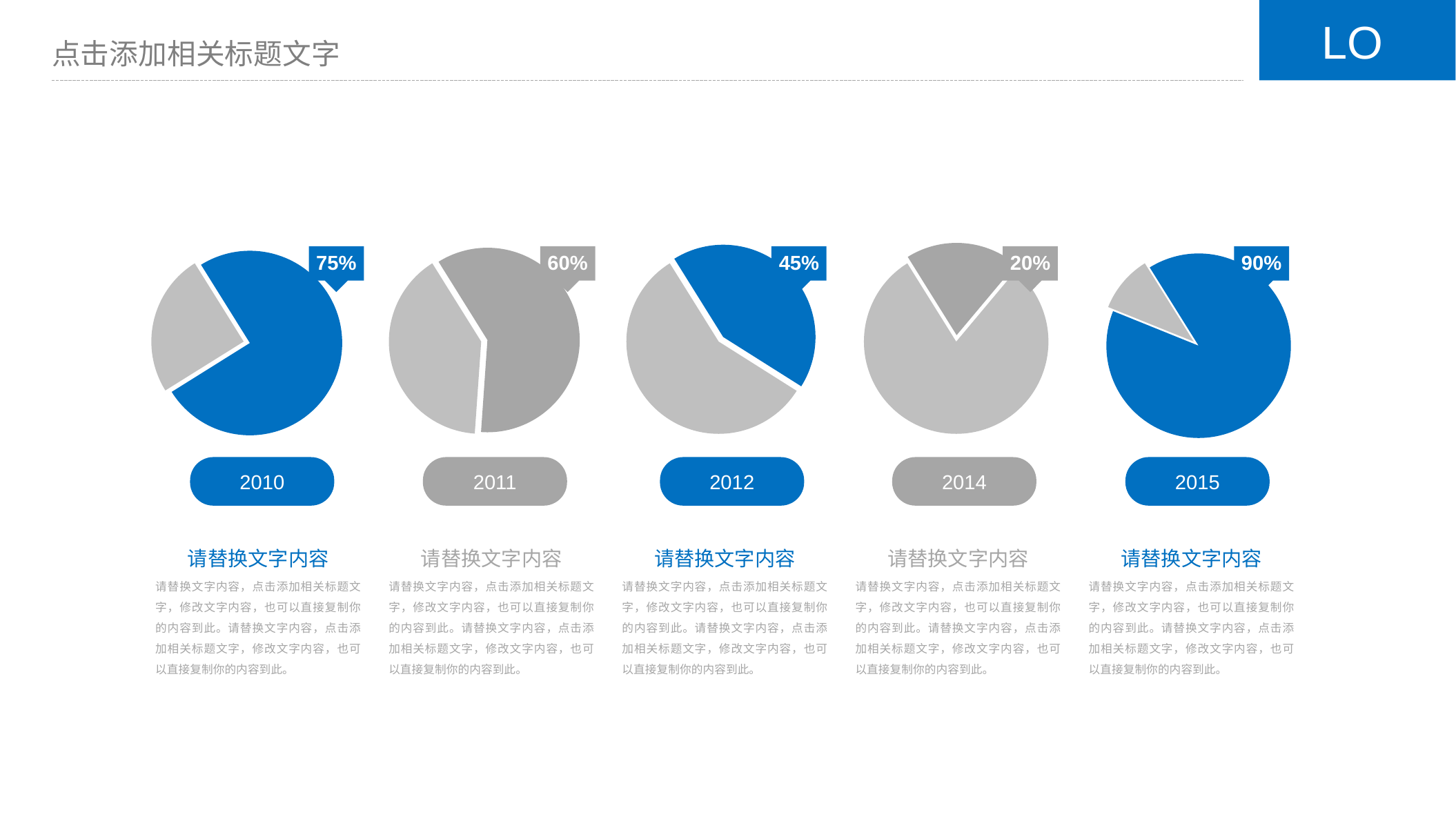

LOGO
点击添加相关标题文字

### Chart

| Category |  |
|---|---|

### Chart

| Category |  |
|---|---|

### Chart

| Category |  |
|---|---|

### Chart

| Category |  |
|---|---|

### Chart

| Category |  |
|---|---|
75%

60%

45%

20%

90%
2010
2011
2012
2014
2015
请替换文字内容
请替换文字内容，点击添加相关标题文字，修改文字内容，也可以直接复制你的内容到此。请替换文字内容，点击添加相关标题文字，修改文字内容，也可以直接复制你的内容到此。
请替换文字内容
请替换文字内容，点击添加相关标题文字，修改文字内容，也可以直接复制你的内容到此。请替换文字内容，点击添加相关标题文字，修改文字内容，也可以直接复制你的内容到此。
请替换文字内容
请替换文字内容，点击添加相关标题文字，修改文字内容，也可以直接复制你的内容到此。请替换文字内容，点击添加相关标题文字，修改文字内容，也可以直接复制你的内容到此。
请替换文字内容
请替换文字内容，点击添加相关标题文字，修改文字内容，也可以直接复制你的内容到此。请替换文字内容，点击添加相关标题文字，修改文字内容，也可以直接复制你的内容到此。
请替换文字内容
请替换文字内容，点击添加相关标题文字，修改文字内容，也可以直接复制你的内容到此。请替换文字内容，点击添加相关标题文字，修改文字内容，也可以直接复制你的内容到此。